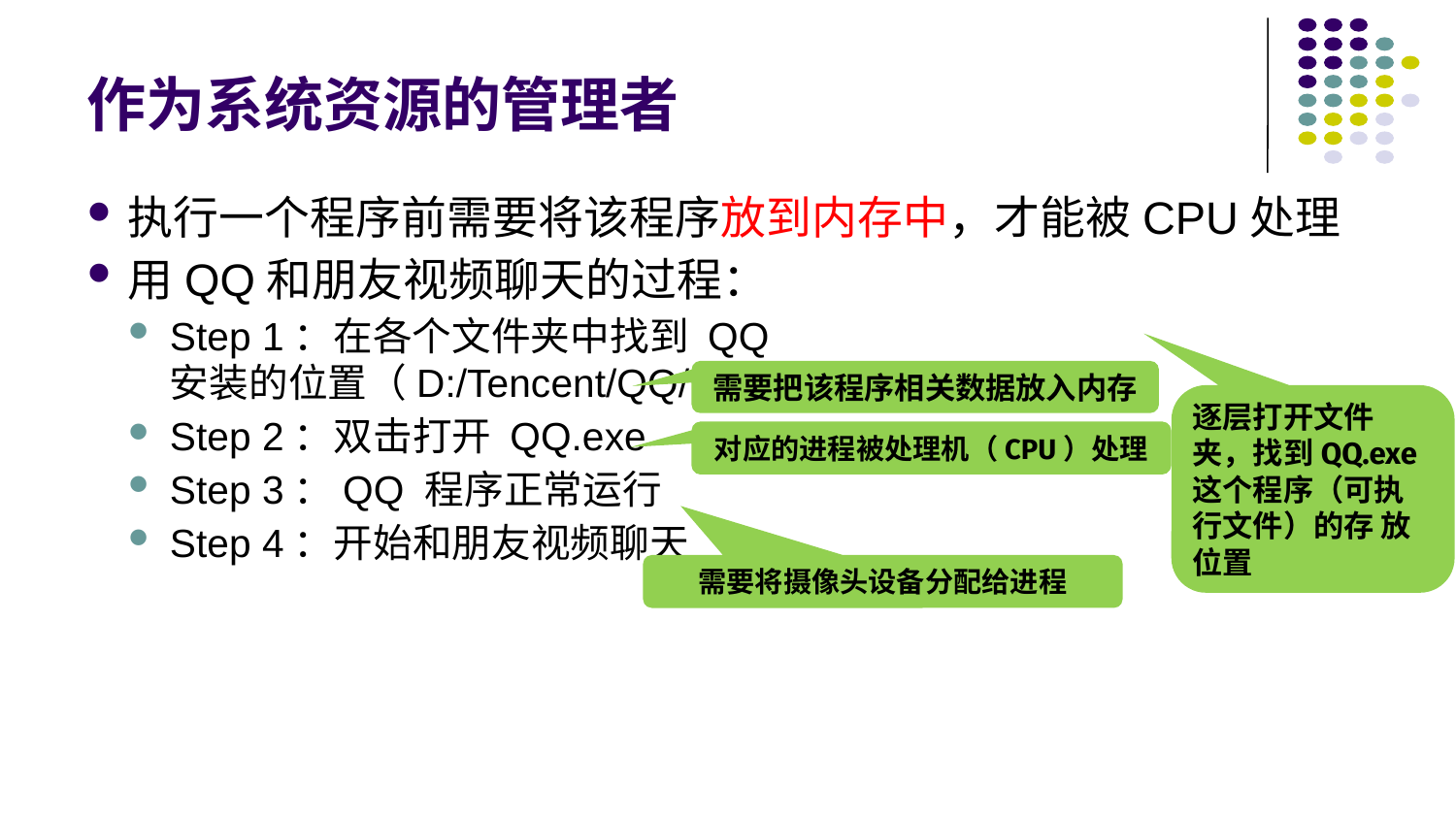

# 作为系统资源的管理者
执行一个程序前需要将该程序放到内存中，才能被CPU处理
用QQ和朋友视频聊天的过程：
Step 1：在各个文件夹中找到 QQ 安装的位置（D:/Tencent/QQ/Bin）
Step 2：双击打开 QQ.exe
Step 3：QQ 程序正常运行
Step 4：开始和朋友视频聊天
需要把该程序相关数据放入内存
逐层打开文件夹，找到QQ.exe这个程序（可执行文件）的存 放位置
对应的进程被处理机（CPU）处理
需要将摄像头设备分配给进程
12